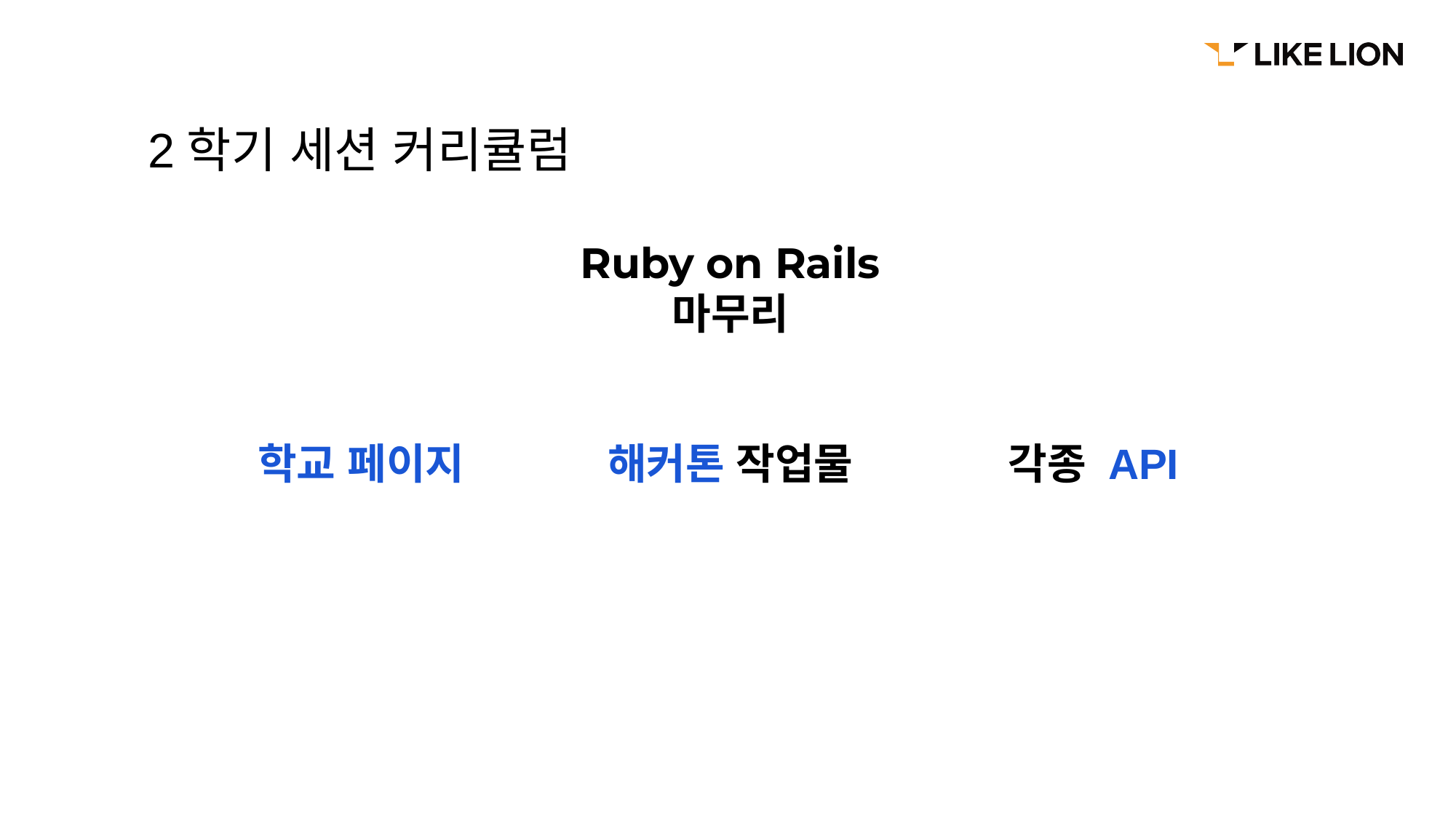

2학기 세션 커리큘럼

Ruby on Rails
마무리
학교 페이지
해커톤 작업물
각종 API